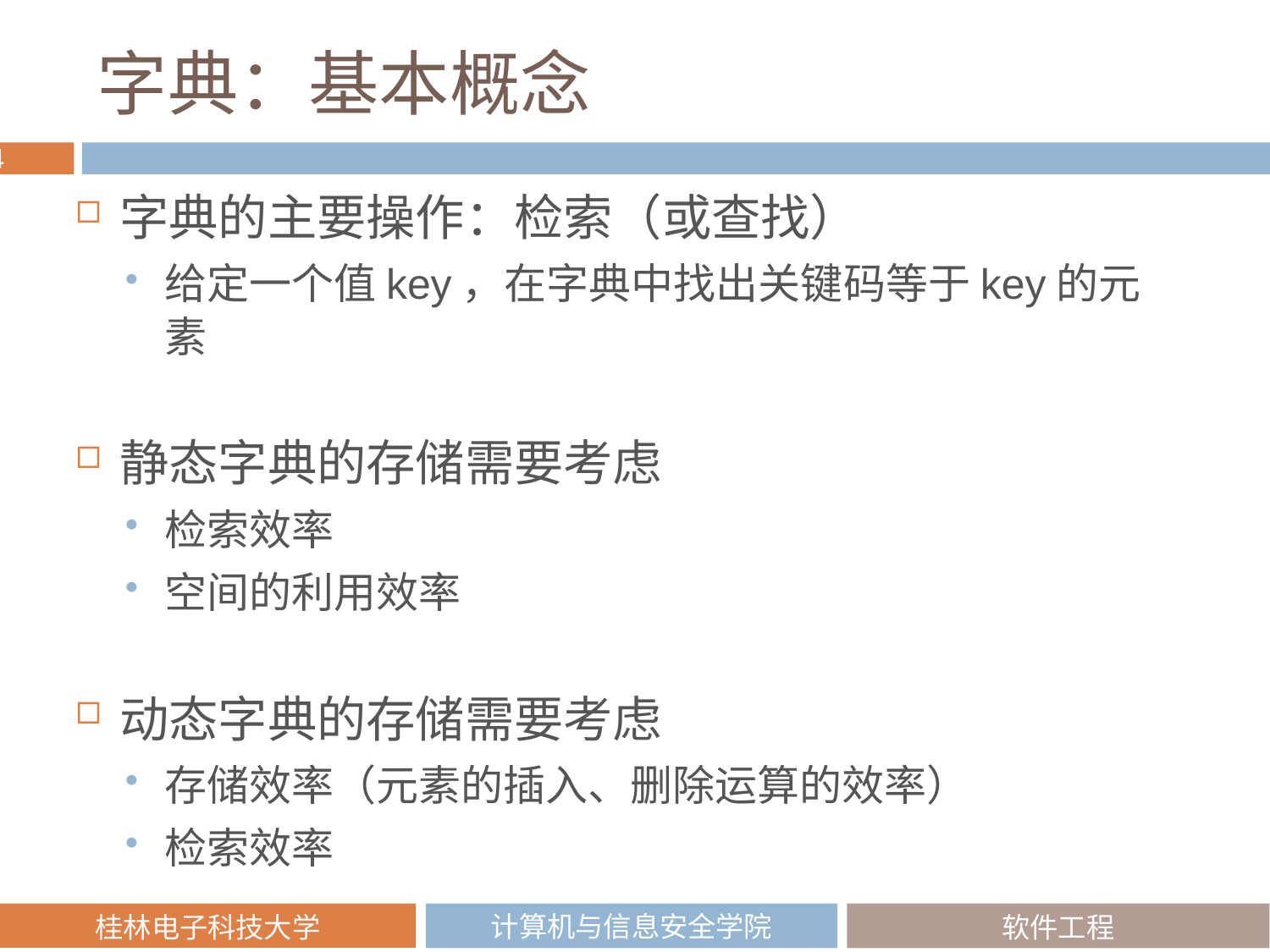

# 字典：基本概念
字典的主要操作：检索（或查找）
给定一个值key，在字典中找出关键码等于key的元素

静态字典的存储需要考虑
检索效率
空间的利用效率

动态字典的存储需要考虑
存储效率（元素的插入、删除运算的效率）
检索效率